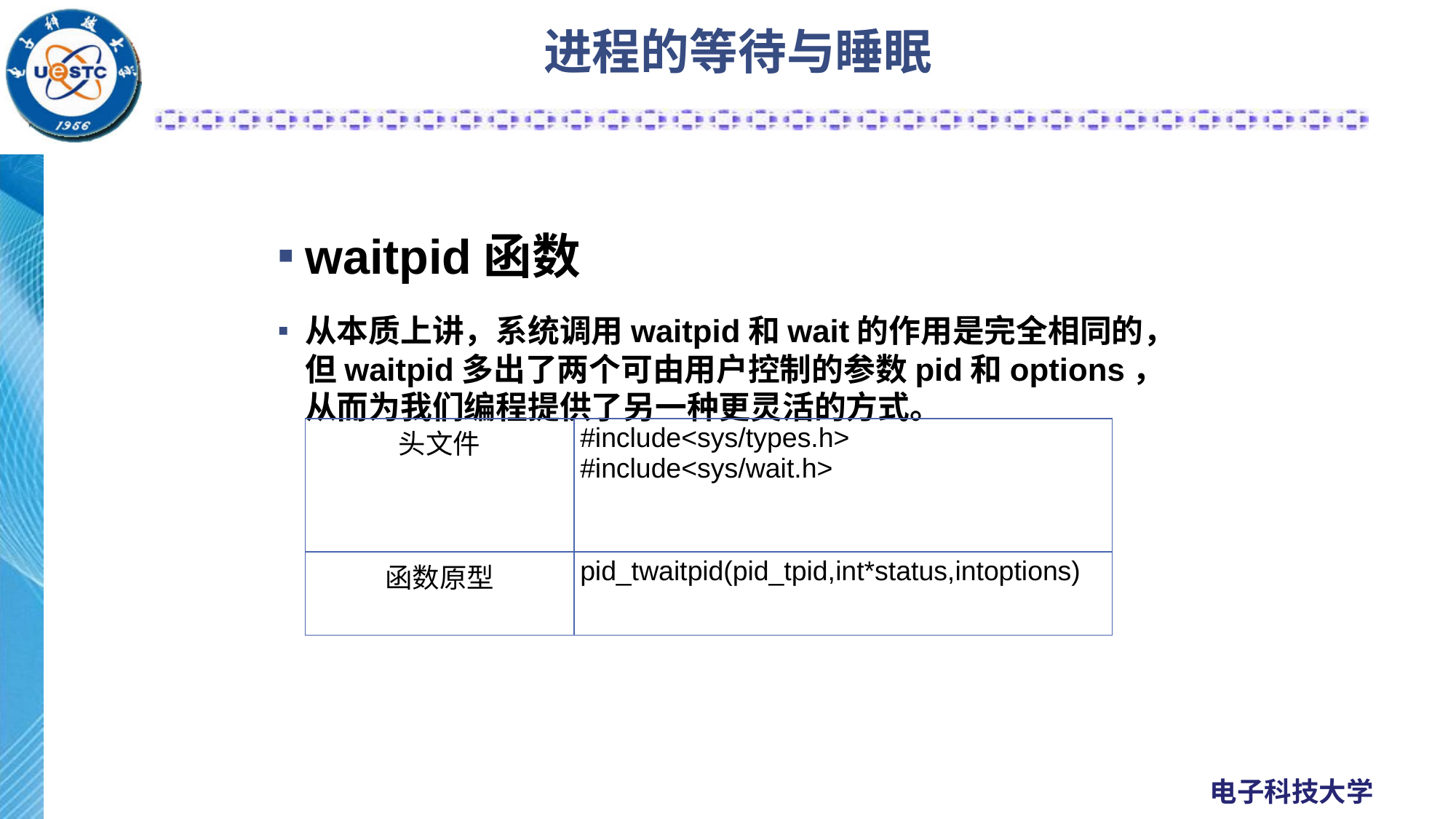

# 进程的等待与睡眠
waitpid函数
从本质上讲，系统调用waitpid和wait的作用是完全相同的，但waitpid多出了两个可由用户控制的参数pid和options，从而为我们编程提供了另一种更灵活的方式。

| 头文件 | #include<sys/types.h> #include<sys/wait.h> |
| --- | --- |
| 函数原型 | pid\_twaitpid(pid\_tpid,int\*status,intoptions) |